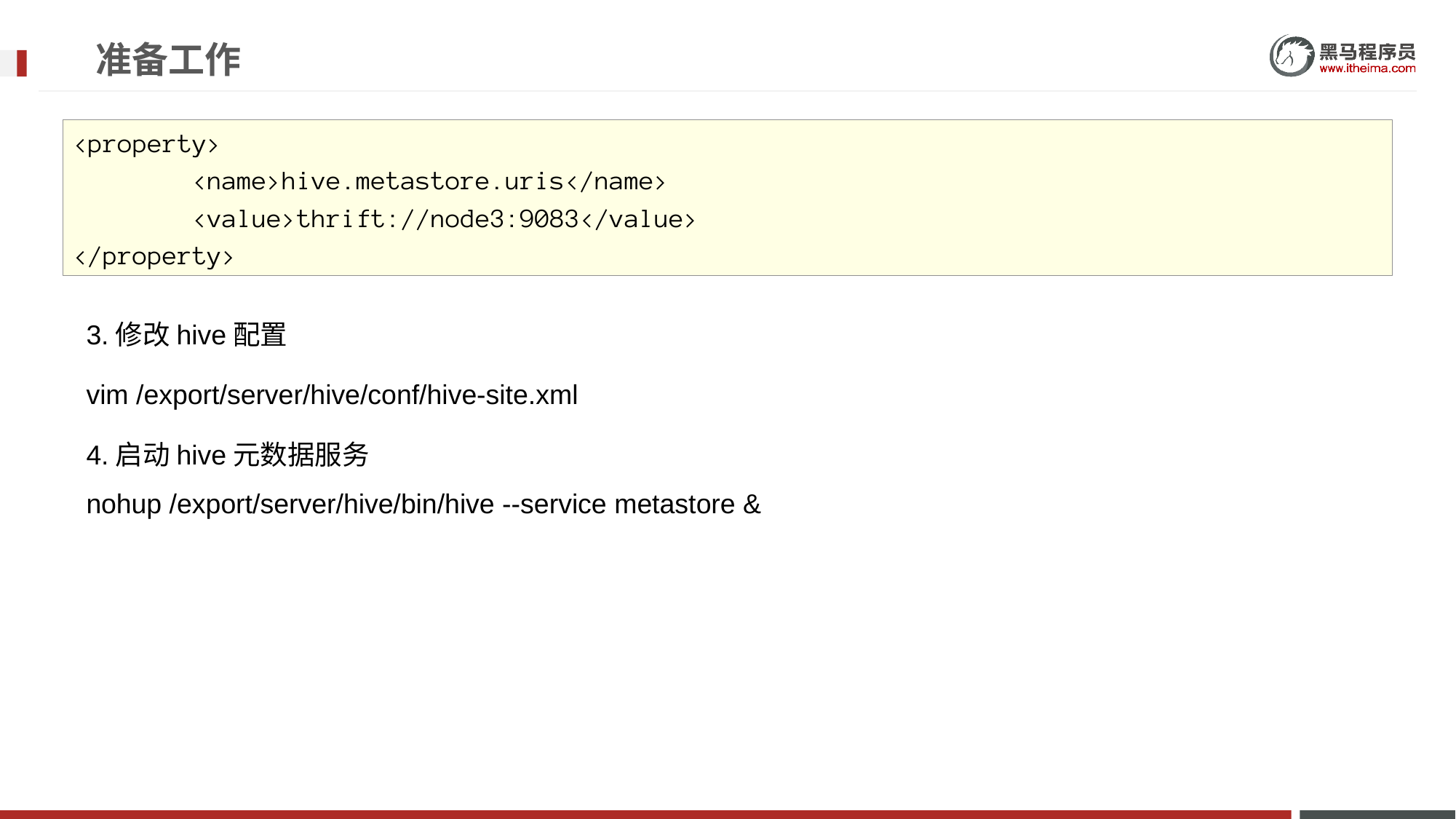

# 准备工作
<property>
        <name>hive.metastore.uris</name>
        <value>thrift://node3:9083</value>
</property>
3.修改hive配置
vim /export/server/hive/conf/hive-site.xml
4.启动hive元数据服务
nohup /export/server/hive/bin/hive --service metastore &